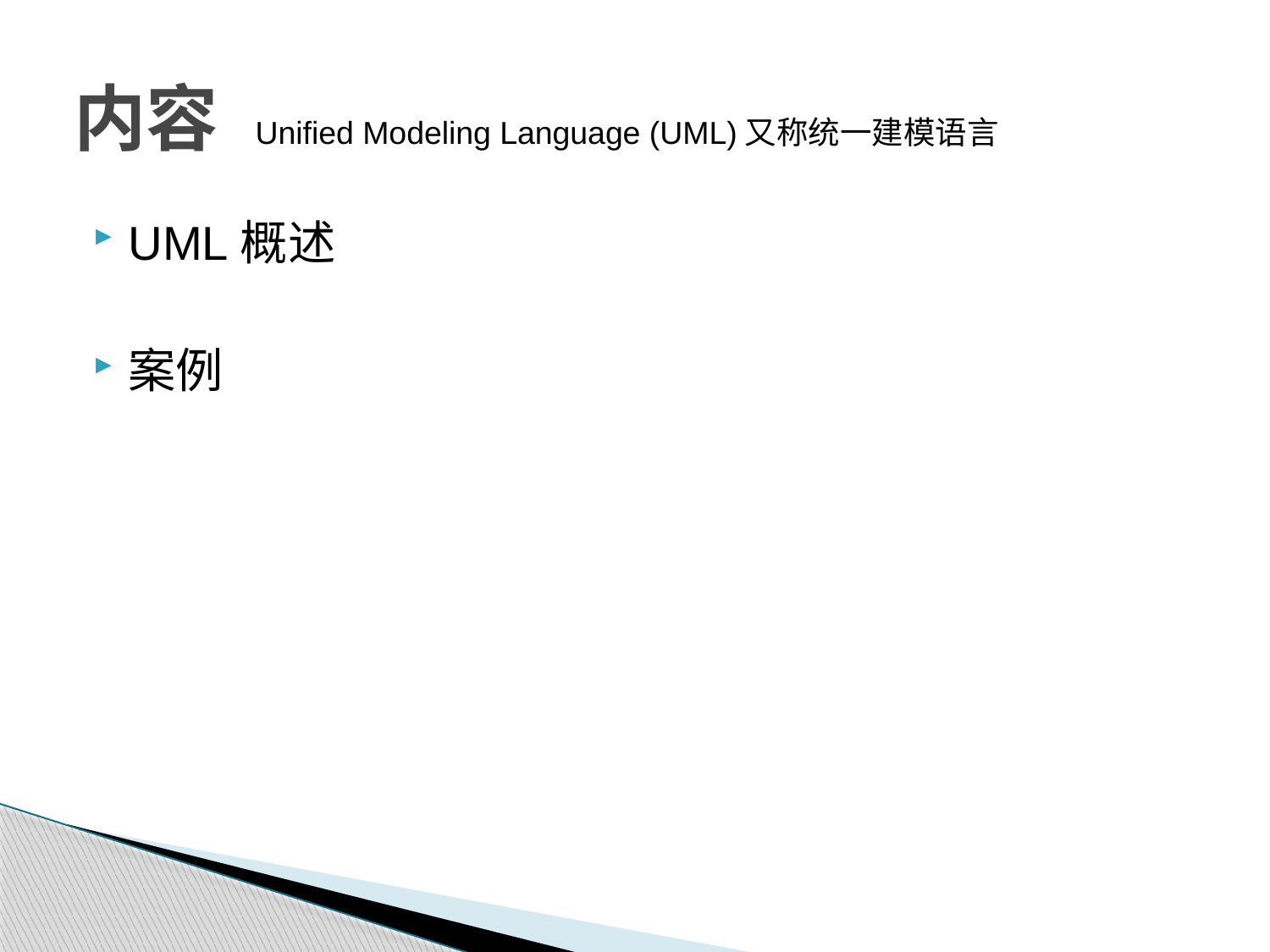

# 内容
Unified Modeling Language (UML)又称统一建模语言
UML概述

案例